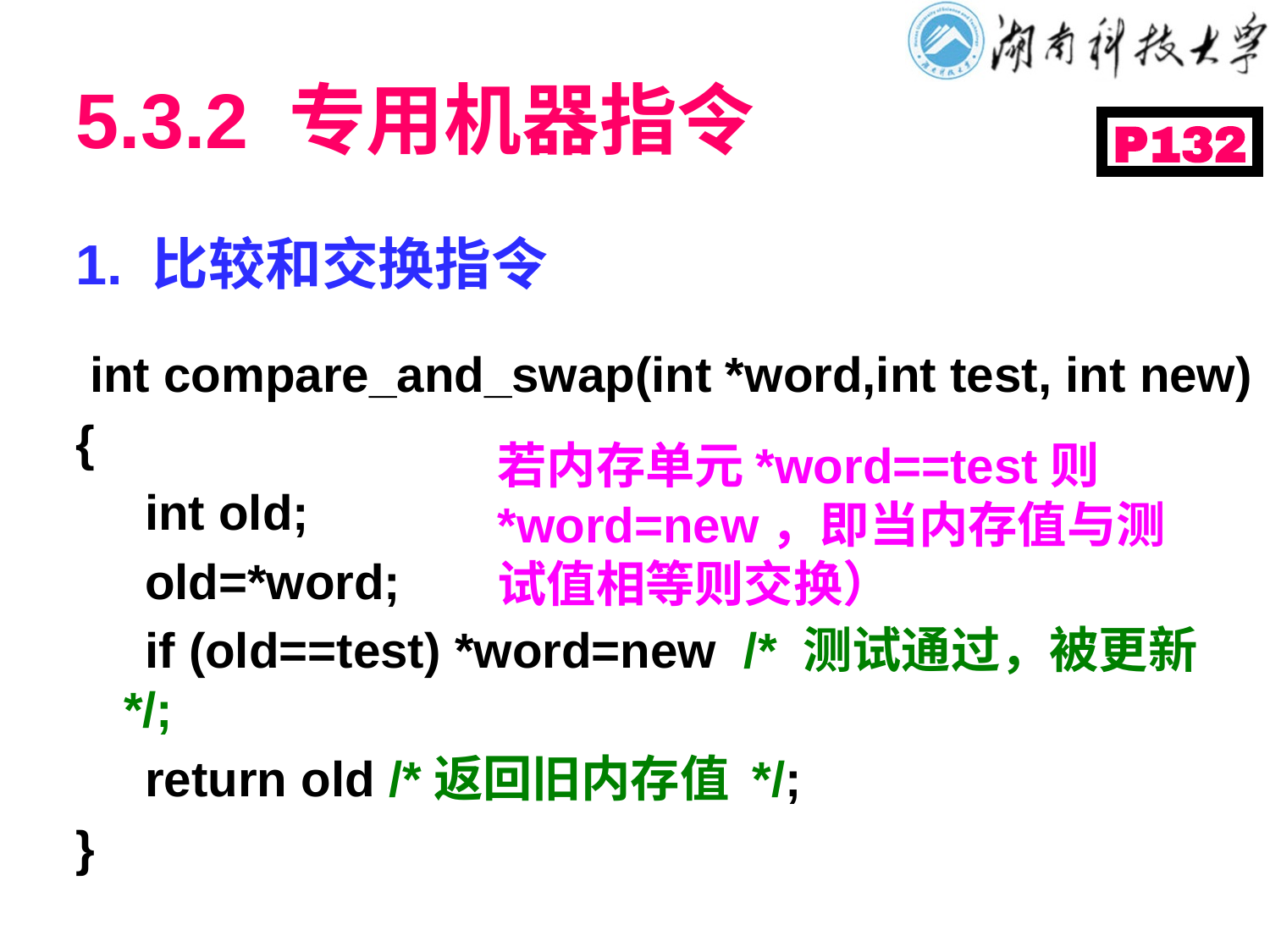

# 5.3.2 专用机器指令
P132
1. 比较和交换指令

 int compare_and_swap(int *word,int test, int new)
{
     int old;
     old=*word;
     if (old==test) *word=new  /* 测试通过，被更新*/;
     return old /*返回旧内存值 */;
}
若内存单元*word==test则 *word=new，即当内存值与测试值相等则交换）